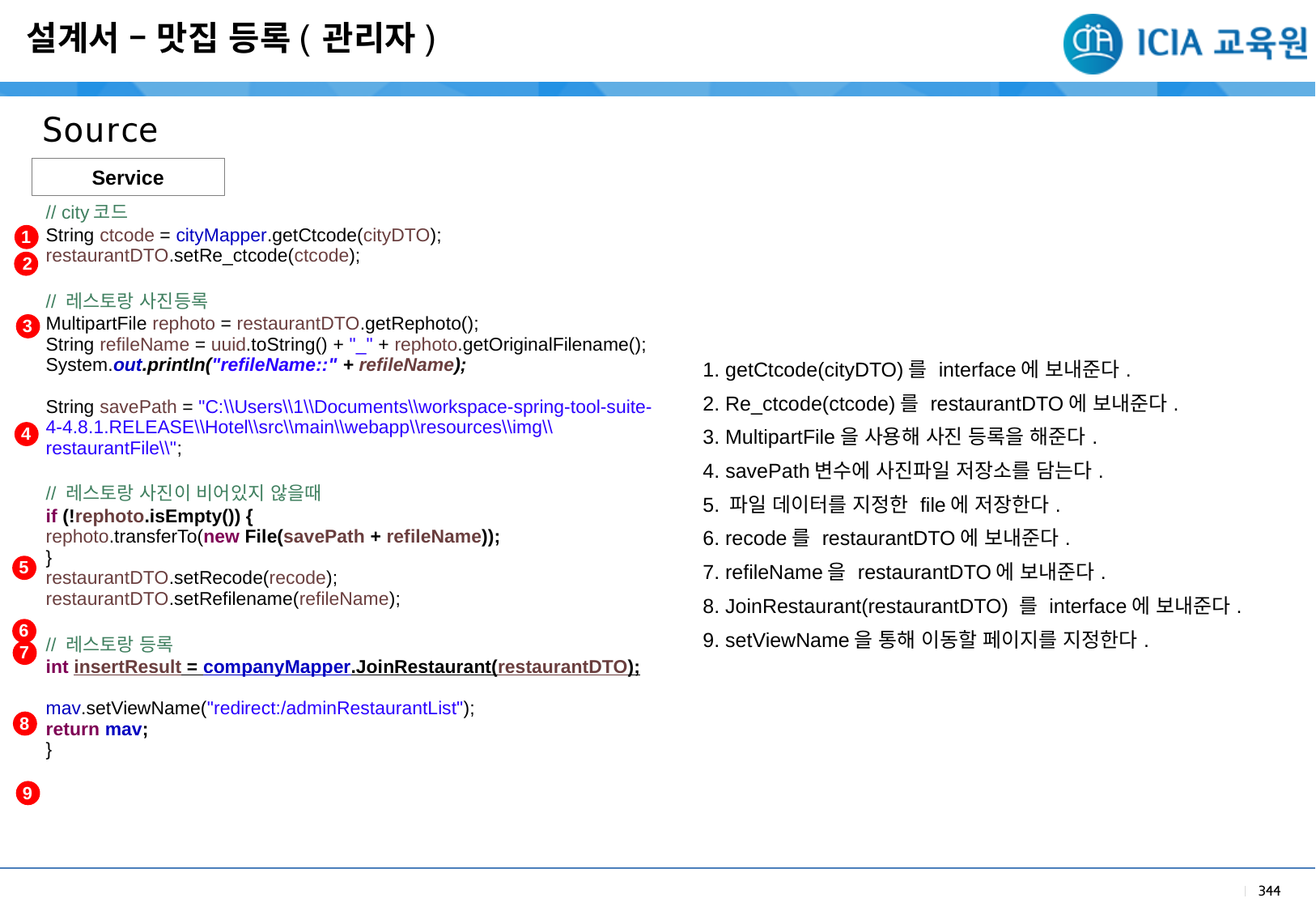

설계서 – 맛집 등록(관리자)
Source
Service
|  |
| --- |
| // city코드 String ctcode = cityMapper.getCtcode(cityDTO); restaurantDTO.setRe\_ctcode(ctcode); // 레스토랑 사진등록 MultipartFile rephoto = restaurantDTO.getRephoto(); String refileName = uuid.toString() + "\_" + rephoto.getOriginalFilename(); System.out.println("refileName::" + refileName); String savePath = "C:\\Users\\1\\Documents\\workspace-spring-tool-suite-4-4.8.1.RELEASE\\Hotel\\src\\main\\webapp\\resources\\img\\restaurantFile\\"; // 레스토랑 사진이 비어있지 않을때 if (!rephoto.isEmpty()) { rephoto.transferTo(new File(savePath + refileName)); } restaurantDTO.setRecode(recode); restaurantDTO.setRefilename(refileName); // 레스토랑 등록 int insertResult = companyMapper.JoinRestaurant(restaurantDTO); mav.setViewName("redirect:/adminRestaurantList"); return mav; } |
|  |
1

2

3

|  |
| --- |
| 1. getCtcode(cityDTO)를 interface에 보내준다. 2. Re\_ctcode(ctcode)를 restaurantDTO에 보내준다. 3. MultipartFile을 사용해 사진 등록을 해준다. 4. savePath변수에 사진파일 저장소를 담는다. 5. 파일 데이터를 지정한 file에 저장한다. 6. recode를 restaurantDTO에 보내준다. 7. refileName을 restaurantDTO에 보내준다. 8. JoinRestaurant(restaurantDTO) 를 interface에 보내준다. 9. setViewName을 통해 이동할 페이지를 지정한다. |
4

5

6

7

8

9